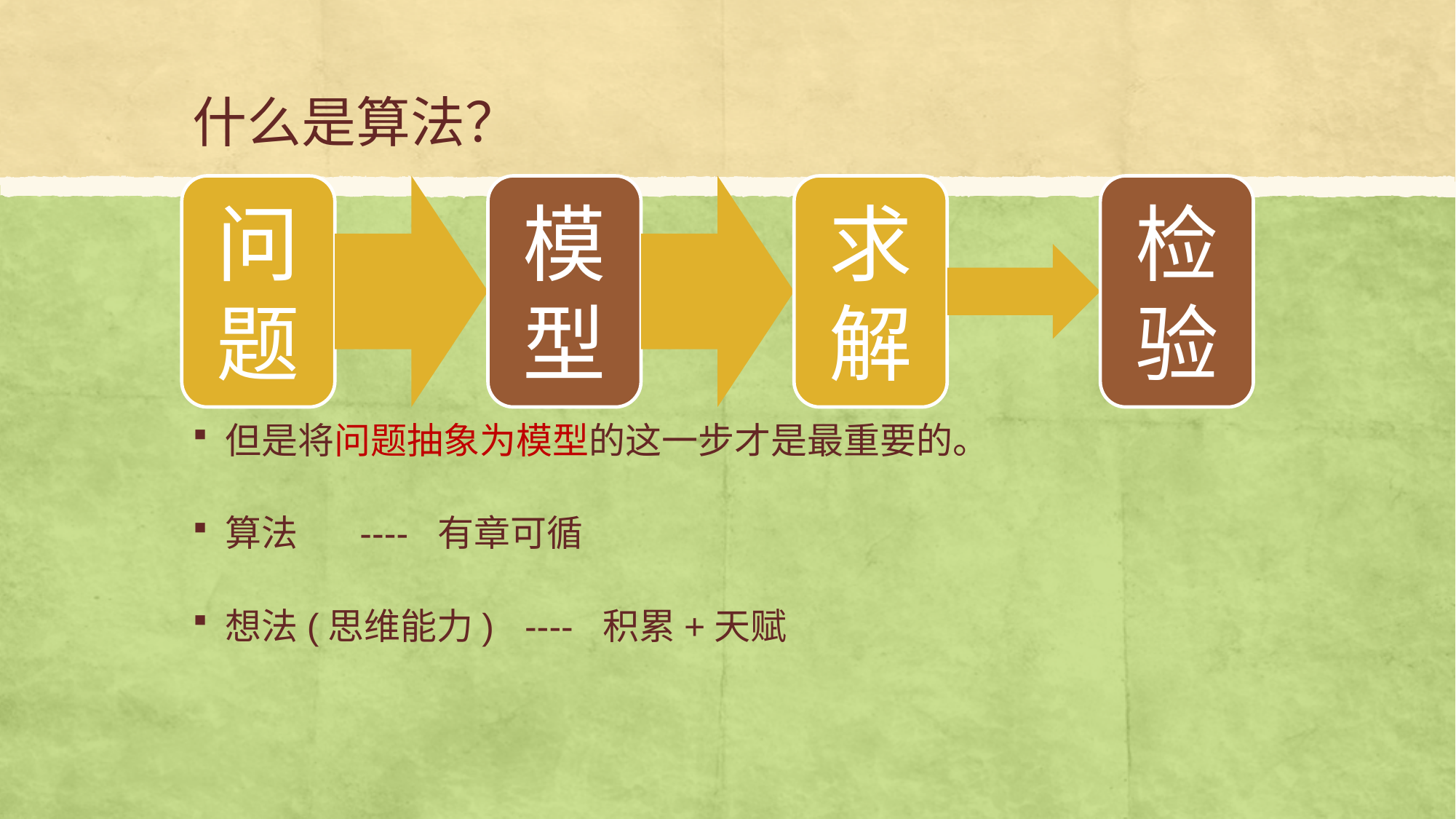

# 什么是算法？
问题
模型
算法
求解
检验
但是将问题抽象为模型的这一步才是最重要的。
算法	  ----  有章可循
想法(思维能力)   ----  积累+天赋